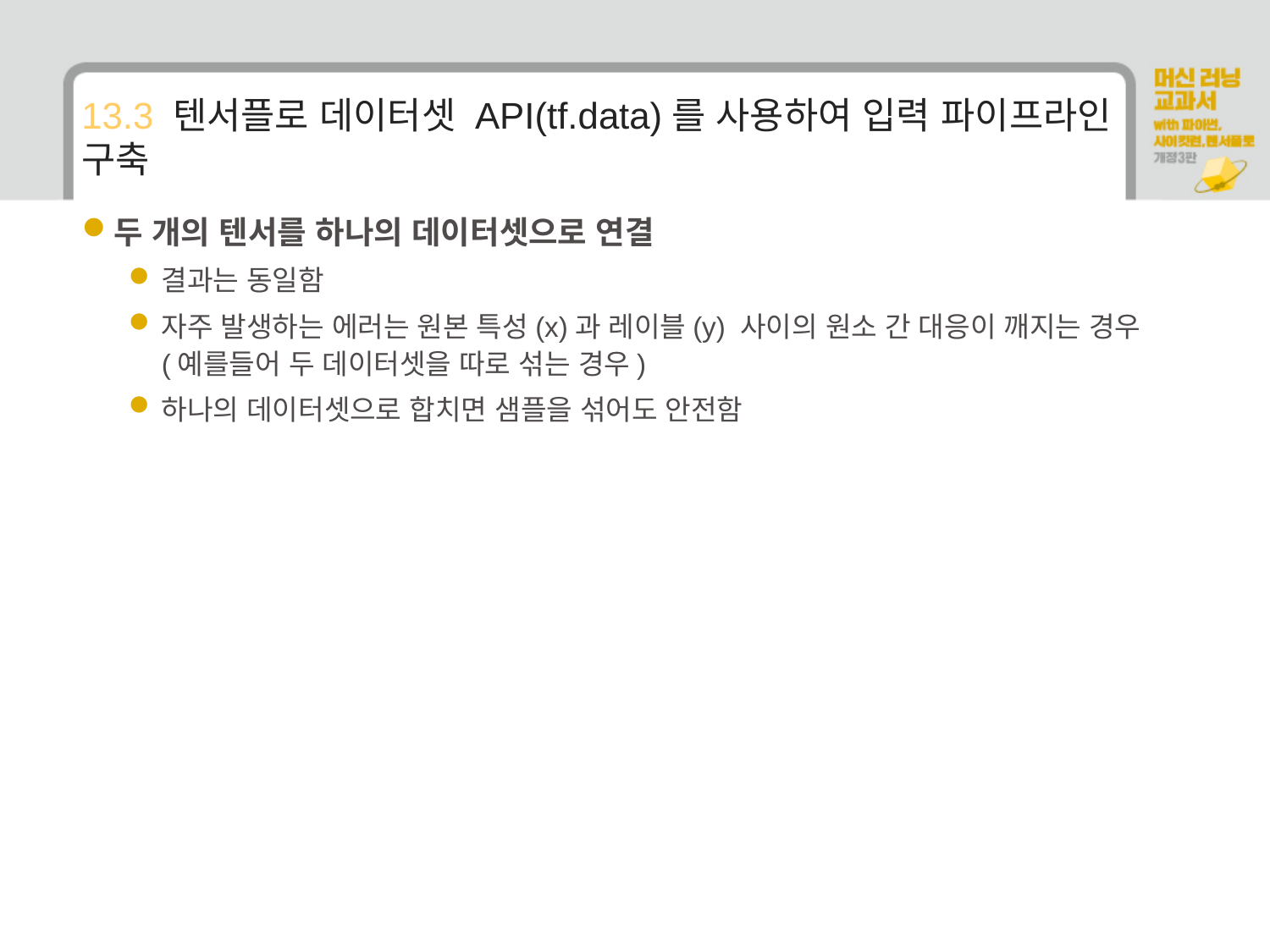

# 13.3 텐서플로 데이터셋 API(tf.data)를 사용하여 입력 파이프라인 구축
두 개의 텐서를 하나의 데이터셋으로 연결
결과는 동일함
자주 발생하는 에러는 원본 특성(x)과 레이블(y) 사이의 원소 간 대응이 깨지는 경우(예를들어 두 데이터셋을 따로 섞는 경우)
하나의 데이터셋으로 합치면 샘플을 섞어도 안전함